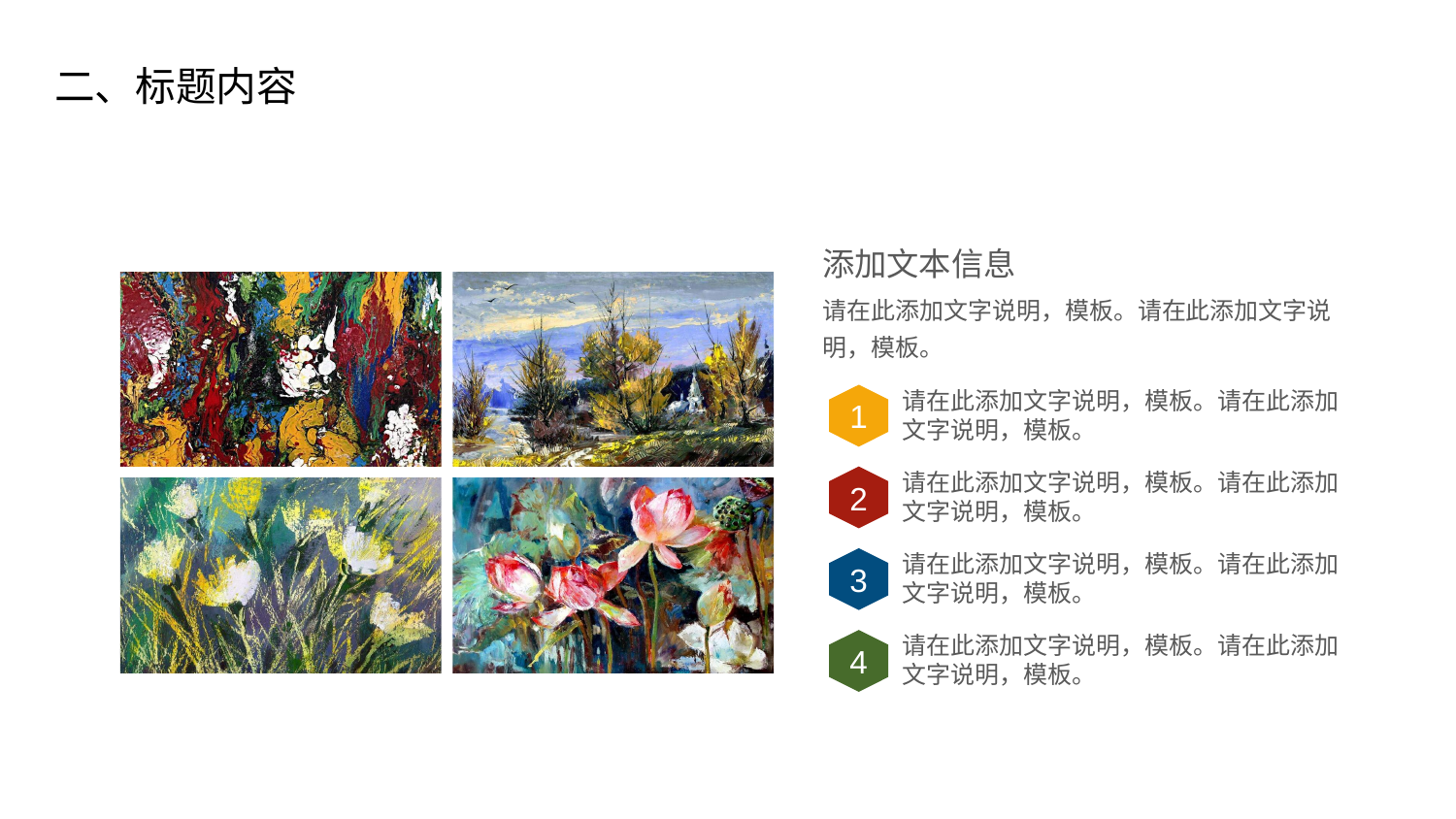

二、标题内容
添加文本信息
请在此添加文字说明，模板。请在此添加文字说明，模板。

请在此添加文字说明，模板。请在此添加文字说明，模板。
1
请在此添加文字说明，模板。请在此添加文字说明，模板。
2

请在此添加文字说明，模板。请在此添加文字说明，模板。
3
请在此添加文字说明，模板。请在此添加文字说明，模板。
4